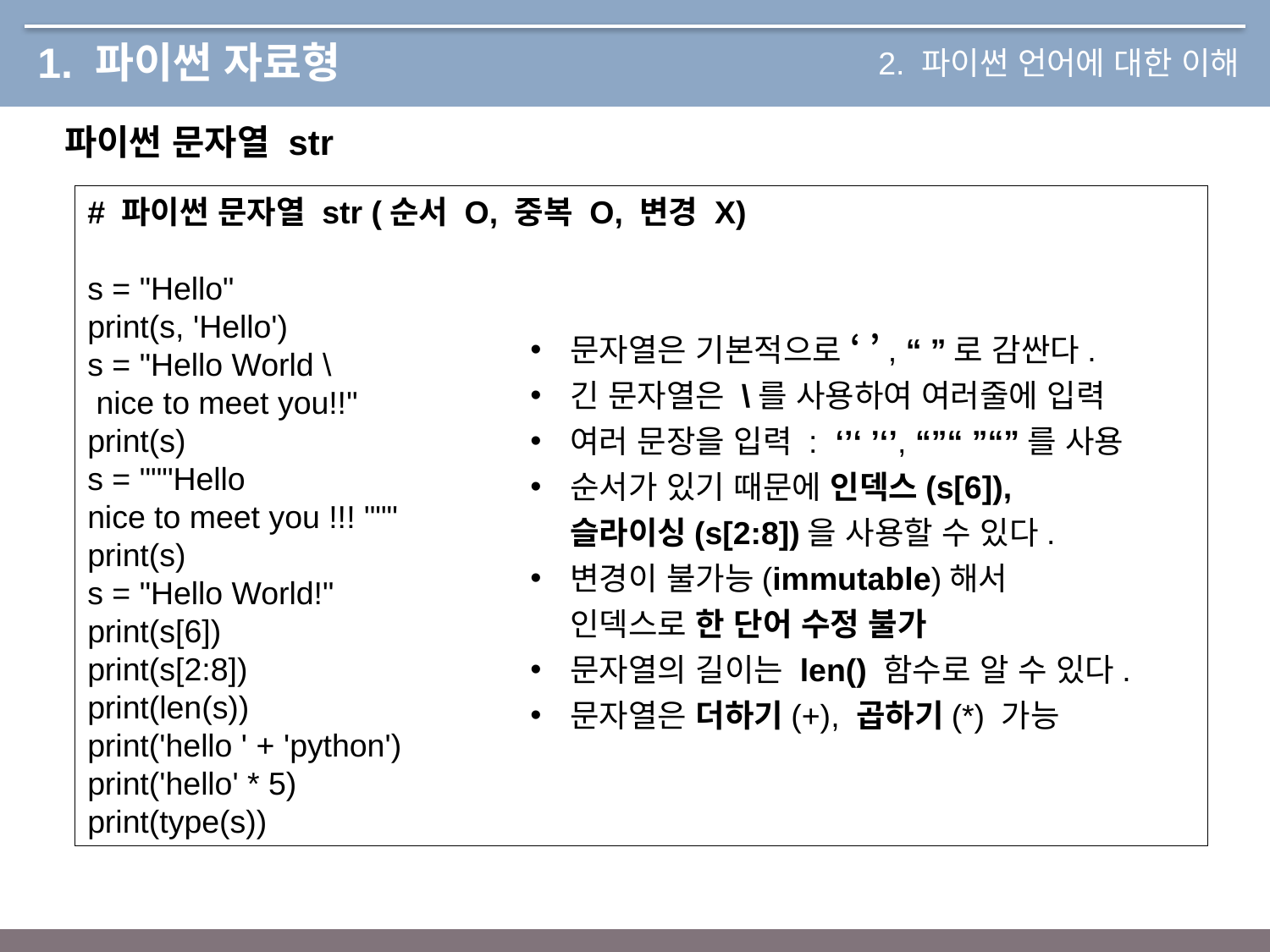

# 1. 파이썬 자료형
2. 파이썬 언어에 대한 이해
파이썬 문자열 str
# 파이썬 문자열 str (순서 O, 중복 O, 변경 X)

s = "Hello"
print(s, 'Hello')
s = "Hello World \
 nice to meet you!!"
print(s)
s = """Hello
nice to meet you !!! """
print(s)
s = "Hello World!"
print(s[6])
print(s[2:8])
print(len(s))
print('hello ' + 'python')
print('hello' * 5)
print(type(s))
문자열은 기본적으로 ‘ ’, “ ”로 감싼다.
긴 문자열은 \를 사용하여 여러줄에 입력
여러 문장을 입력 :  ‘’‘ ’‘’, “”“ ”“”를 사용
순서가 있기 때문에 인덱스(s[6]),
슬라이싱(s[2:8])을 사용할 수 있다.
변경이 불가능(immutable)해서
인덱스로 한 단어 수정 불가
문자열의 길이는 len() 함수로 알 수 있다.
문자열은 더하기(+), 곱하기(*) 가능